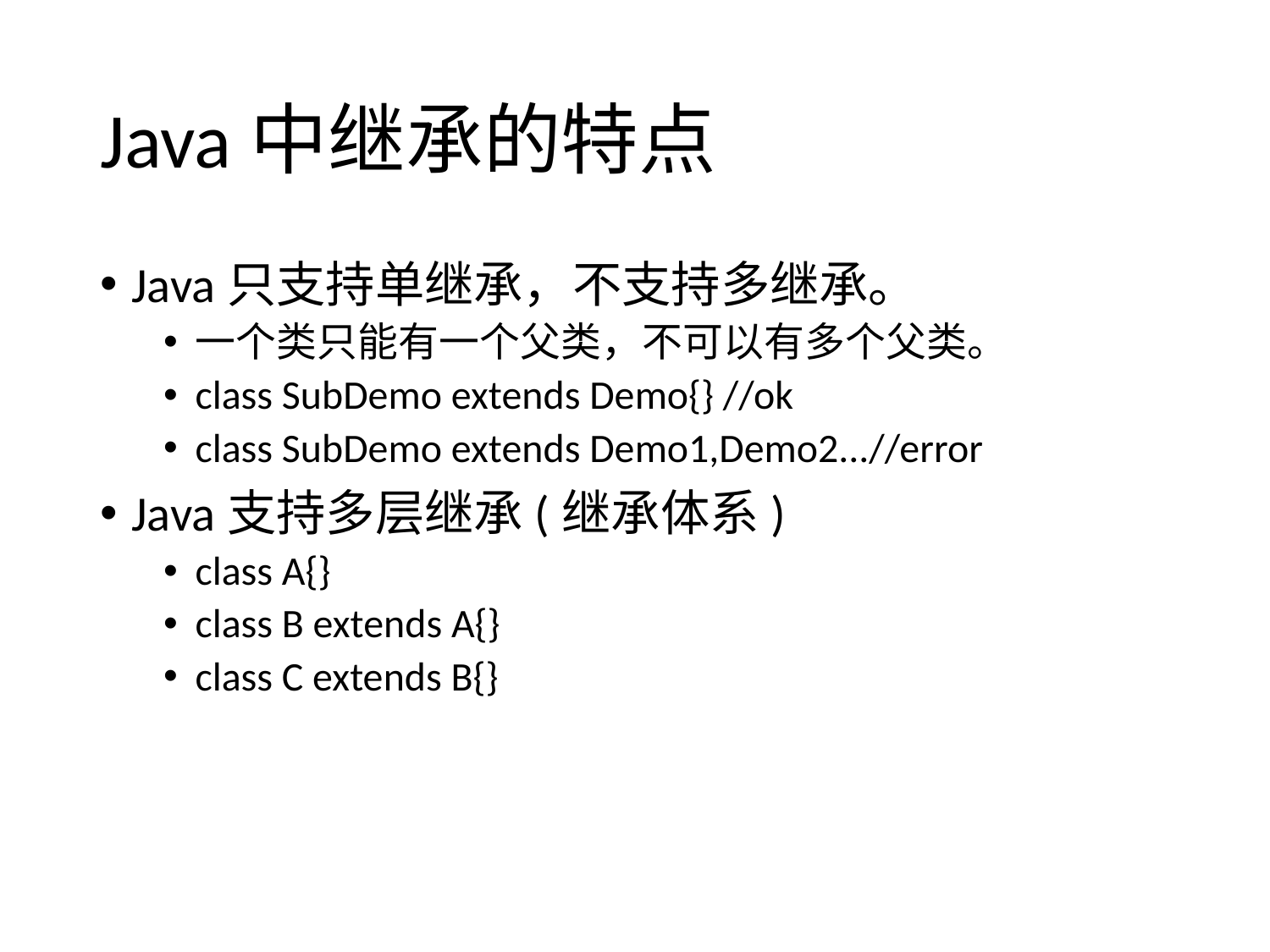

# Java中继承的特点
Java只支持单继承，不支持多继承。
一个类只能有一个父类，不可以有多个父类。
class SubDemo extends Demo{} //ok
class SubDemo extends Demo1,Demo2...//error
Java支持多层继承(继承体系)
class A{}
class B extends A{}
class C extends B{}